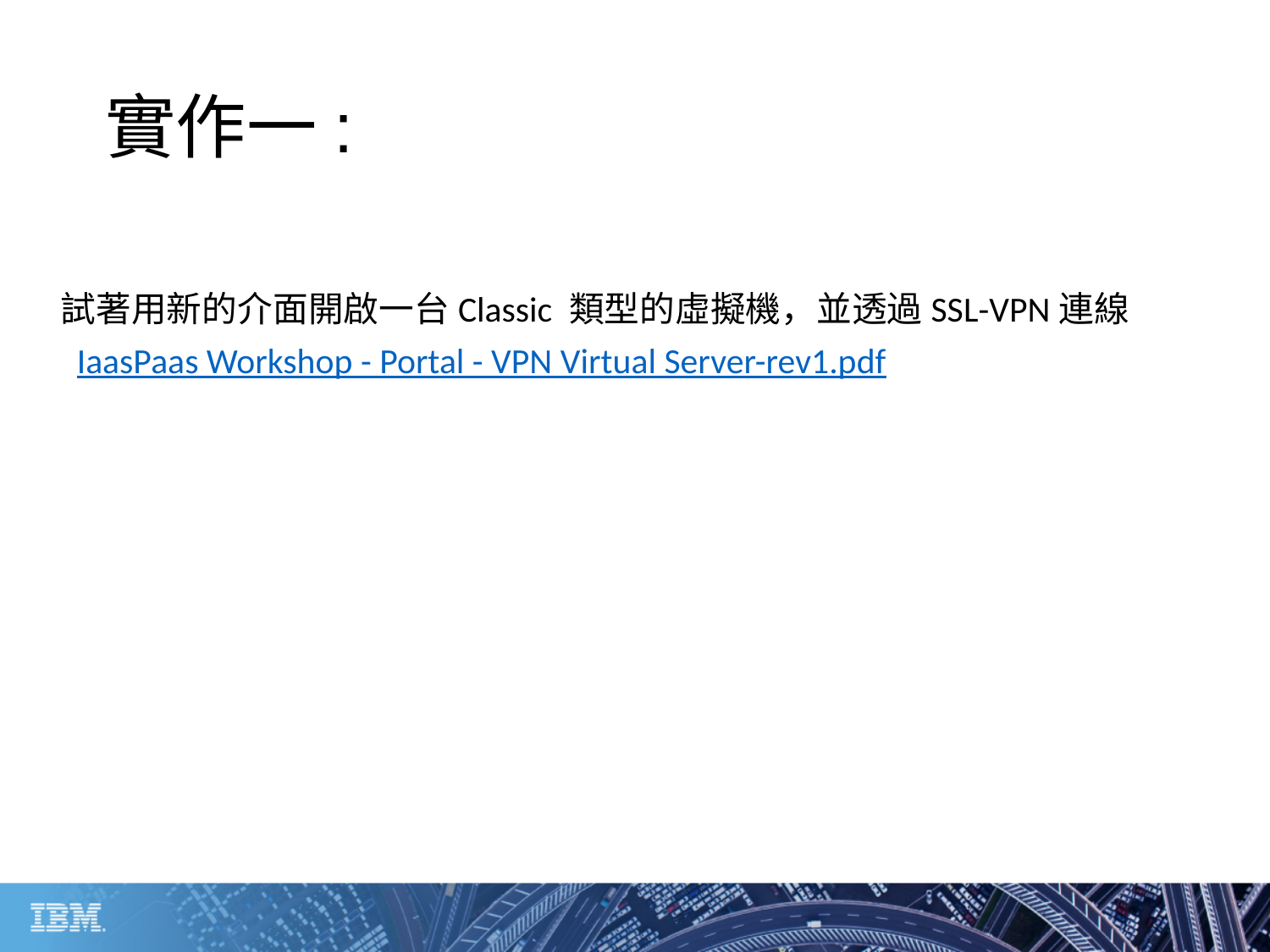

# 實作一:
試著用新的介面開啟一台Classic 類型的虛擬機，並透過SSL-VPN連線
IaasPaas Workshop - Portal - VPN Virtual Server-rev1.pdf